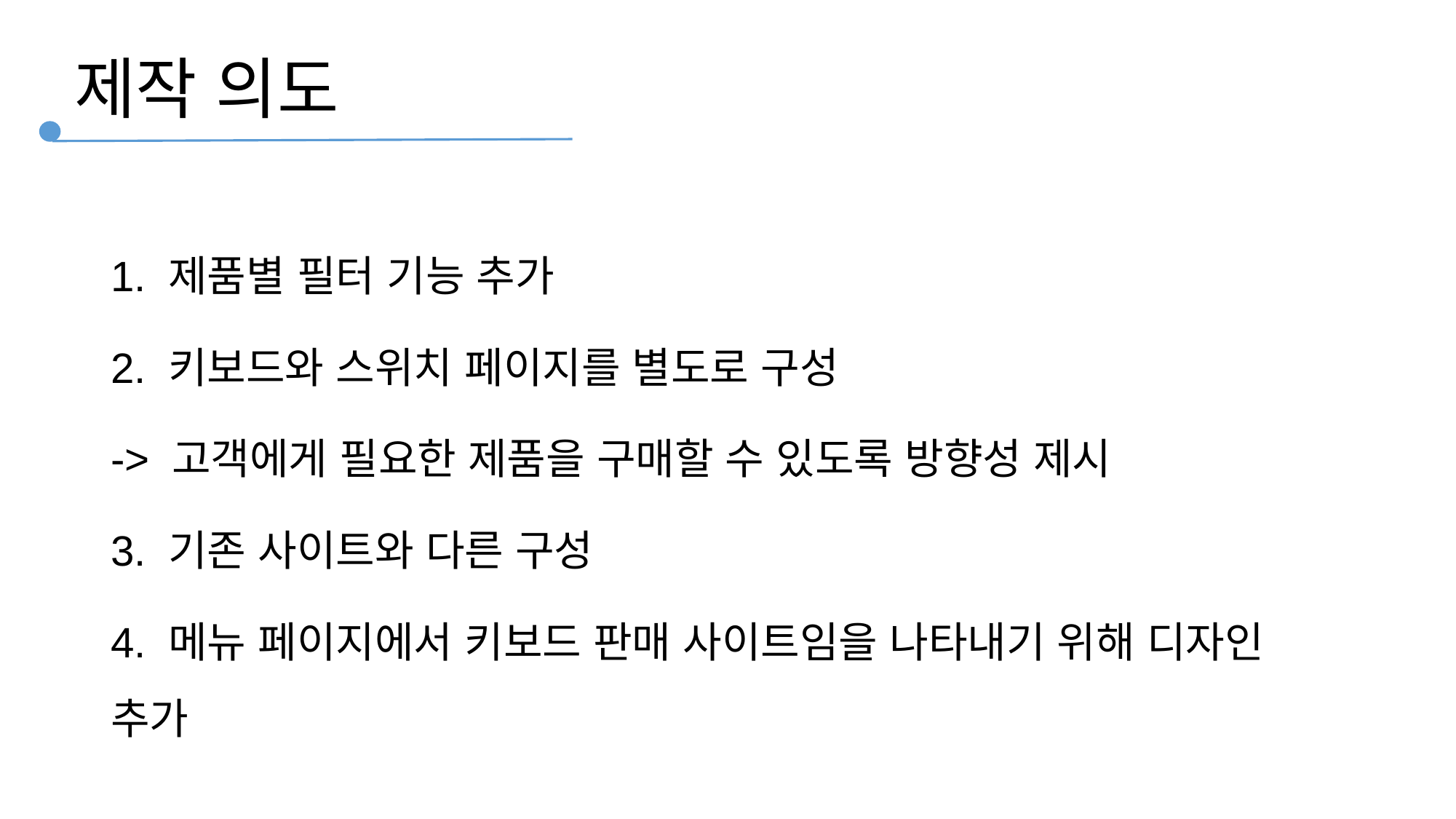

제작 의도

1. 제품별 필터 기능 추가
2. 키보드와 스위치 페이지를 별도로 구성
-> 고객에게 필요한 제품을 구매할 수 있도록 방향성 제시
3. 기존 사이트와 다른 구성
4. 메뉴 페이지에서 키보드 판매 사이트임을 나타내기 위해 디자인 추가